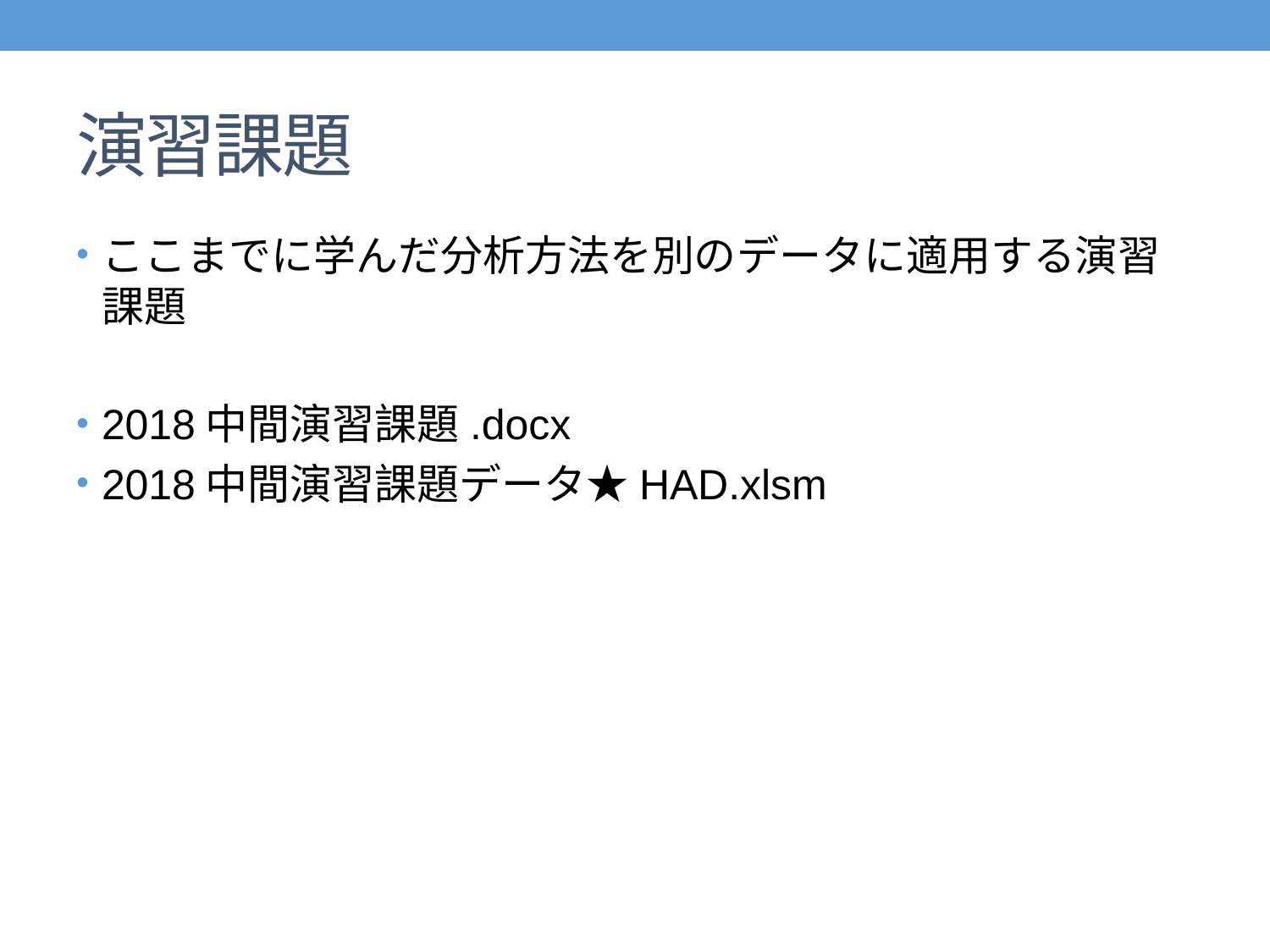

# 演習課題
ここまでに学んだ分析方法を別のデータに適用する演習課題

2018中間演習課題.docx
2018中間演習課題データ★HAD.xlsm